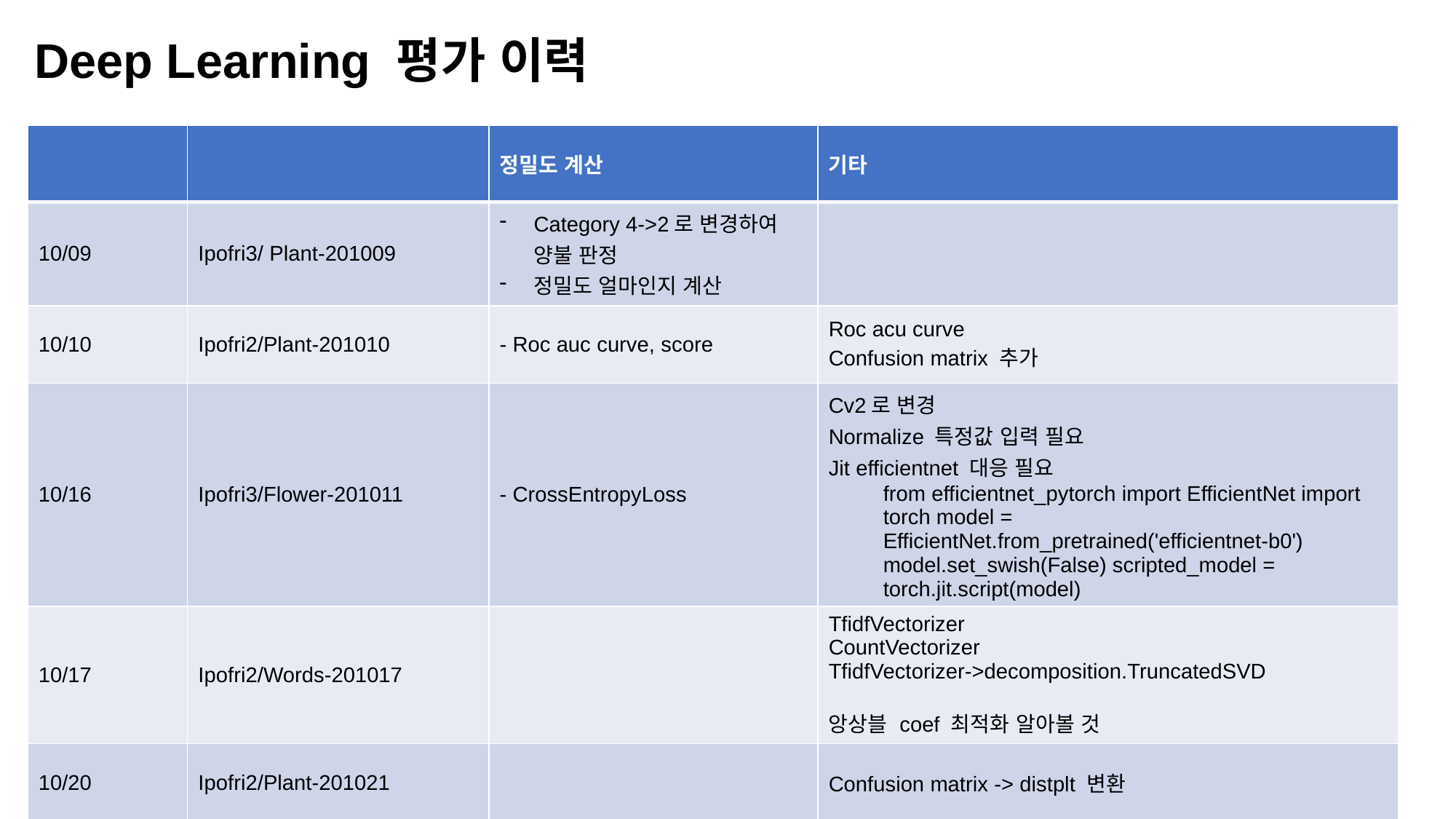

Deep Learning 평가 이력
|  |  | 정밀도 계산 | 기타 |
| --- | --- | --- | --- |
| 10/09 | Ipofri3/ Plant-201009 | Category 4->2로 변경하여 양불 판정 정밀도 얼마인지 계산 |  |
| 10/10 | Ipofri2/Plant-201010 | - Roc auc curve, score | Roc acu curve Confusion matrix 추가 |
| 10/16 | Ipofri3/Flower-201011 | - CrossEntropyLoss | Cv2로 변경 Normalize 특정값 입력 필요 Jit efficientnet 대응 필요 from efficientnet\_pytorch import EfficientNet import torch model = EfficientNet.from\_pretrained('efficientnet-b0') model.set\_swish(False) scripted\_model = torch.jit.script(model) |
| 10/17 | Ipofri2/Words-201017 |  | TfidfVectorizer CountVectorizer TfidfVectorizer->decomposition.TruncatedSVD 앙상블 coef 최적화 알아볼 것 |
| 10/20 | Ipofri2/Plant-201021 |  | Confusion matrix -> distplt 변환 |
| 10/25 | Ipofri2/Riiid-201018 |  | Groupby 활용 Ver5. Engine 적용 |
| 10/25 | Ipofri3/Riiid-201029 | Size 10\*\*5 | 결과 : 0.613 |
| 10/31 | Ipofri3/Riiid-201029 Ver 7 | Size 10\*\*7 Model 3layer 2048 5 fold Early stopping 2 |  |
| 11/04 | Ipofri2/MoA-201104 |  | LB: 0.01969 |
| 11/04 | Ipofri2/MoA-201104 | optuna | def objective(trial): params={ "num\_layers":trial.suggest\_int("num\_layers",3,7), "hidden\_size":trial.suggest\_int("hidden\_size",1900,2300), "dropout":trial.suggest\_uniform("dropout",0.25,0.35), "learning\_rate":trial.suggest\_loguniform("learning\_rate",1e-4,7e-4), } |
| 12/05 | jsprex5381/Leaf\_201128 | 384 384 Resnet34 5 fold | 결과 : “resnet34”:0.88, “effi4-ns”:0.89 “Ensenble”:0.892 |
|  | anthony3/Leaf\_201128 | 384 384 Resnet34 5 fold | 결과 : “resnet34”:0.88, “effi4-ns”:0.89 “Ensenble”:0.892 |
|  | Edwardipofri4/Leaf\_201128 | Cutmix | 0.892 |
|  | Anthony3/Leaf201128 | Ensenble | Resnet34+effi4-ns+cutmix : 0.894 [0.3,0.3,0.4] |
|  | Anthony3/Leaf201128 | 512 512 resnet34 |  |
| 12/26 | Ipofri2/Riiid\_EDA\_201226\_Fantastic\_GROUPBY |  |  |
| 1/16 | Ipofr2/Jane\_Street\_EDA\_210116 |  |  |
|  |  |  |  |
|  |  |  |  |
|  |  |  |  |
|  |  |  |  |